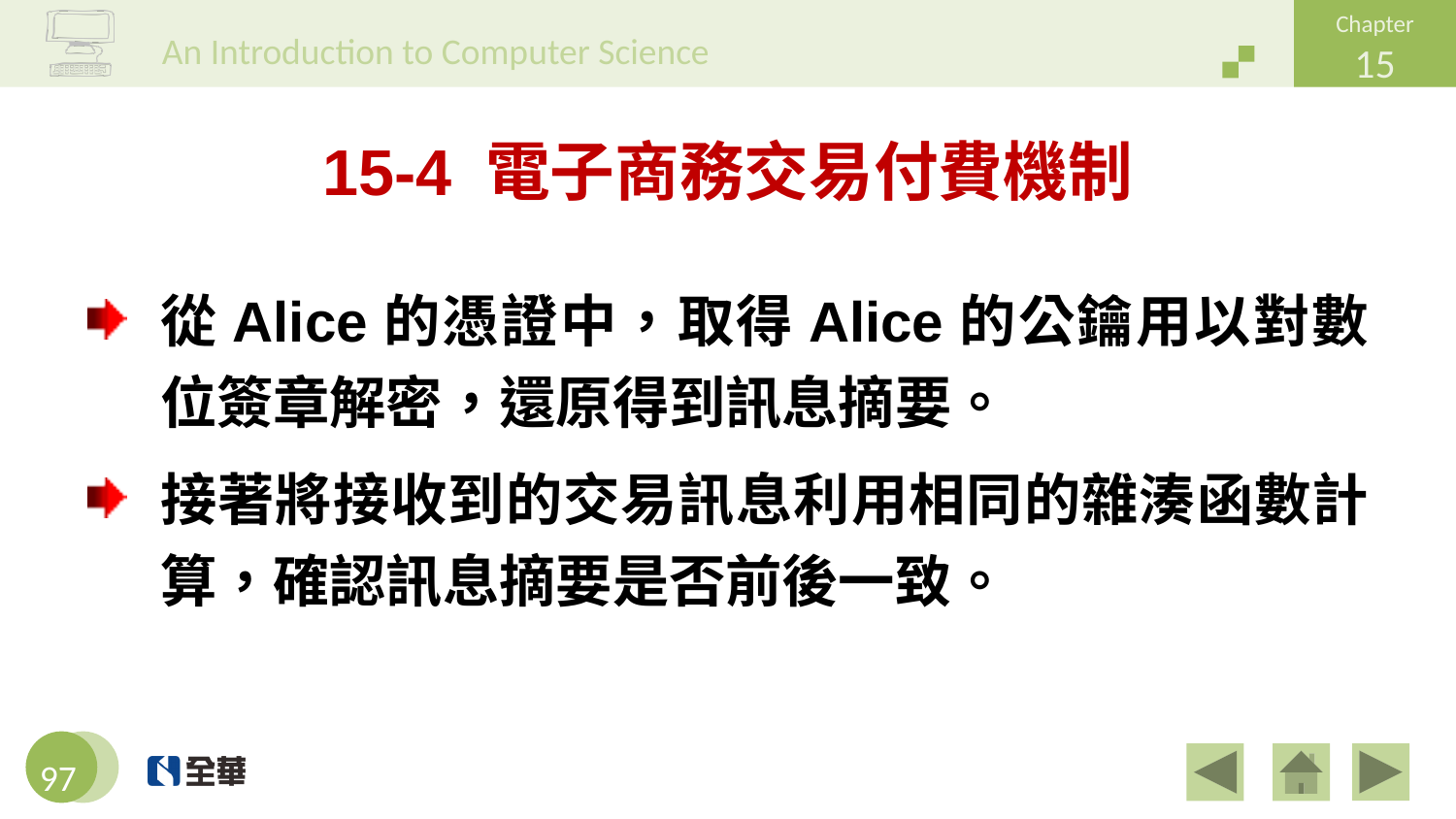

# 15-4 電子商務交易付費機制
從Alice的憑證中，取得Alice的公鑰用以對數位簽章解密，還原得到訊息摘要。
接著將接收到的交易訊息利用相同的雜湊函數計算，確認訊息摘要是否前後一致。